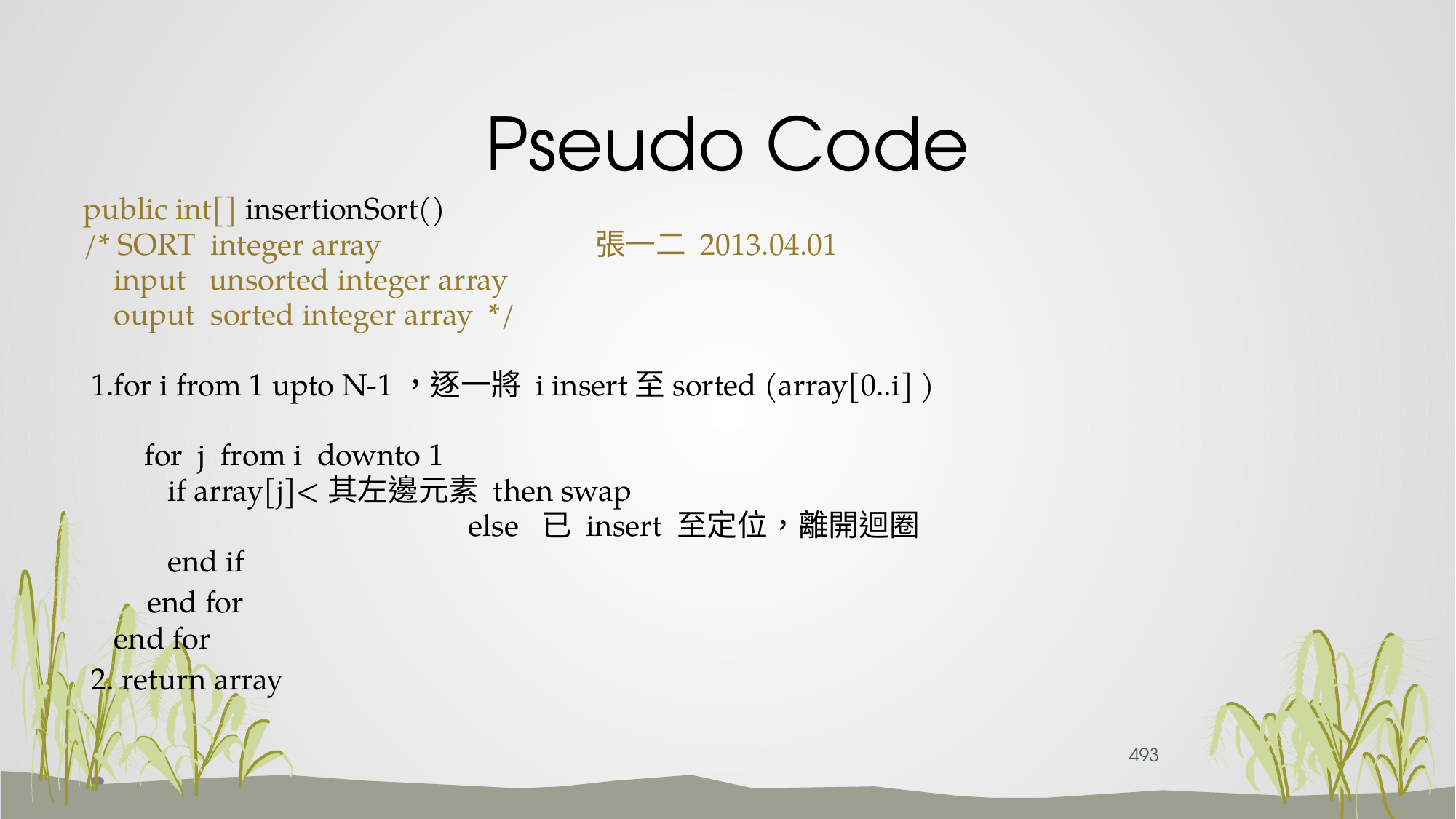

# Pseudo Code
public int[] insertionSort()
/* SORT  integer array                           張一二 2013.04.01
    input   unsorted integer array
    ouput  sorted integer array  */

 1.for i from 1 upto N-1，逐一將 i insert至sorted (array[0..i] )

        for  j  from i  downto 1
           if array[j]<其左邊元素 then swap
	                                             else  已 insert 至定位，離開迴圈
           end if
       end for
    end for
 2. return array
493